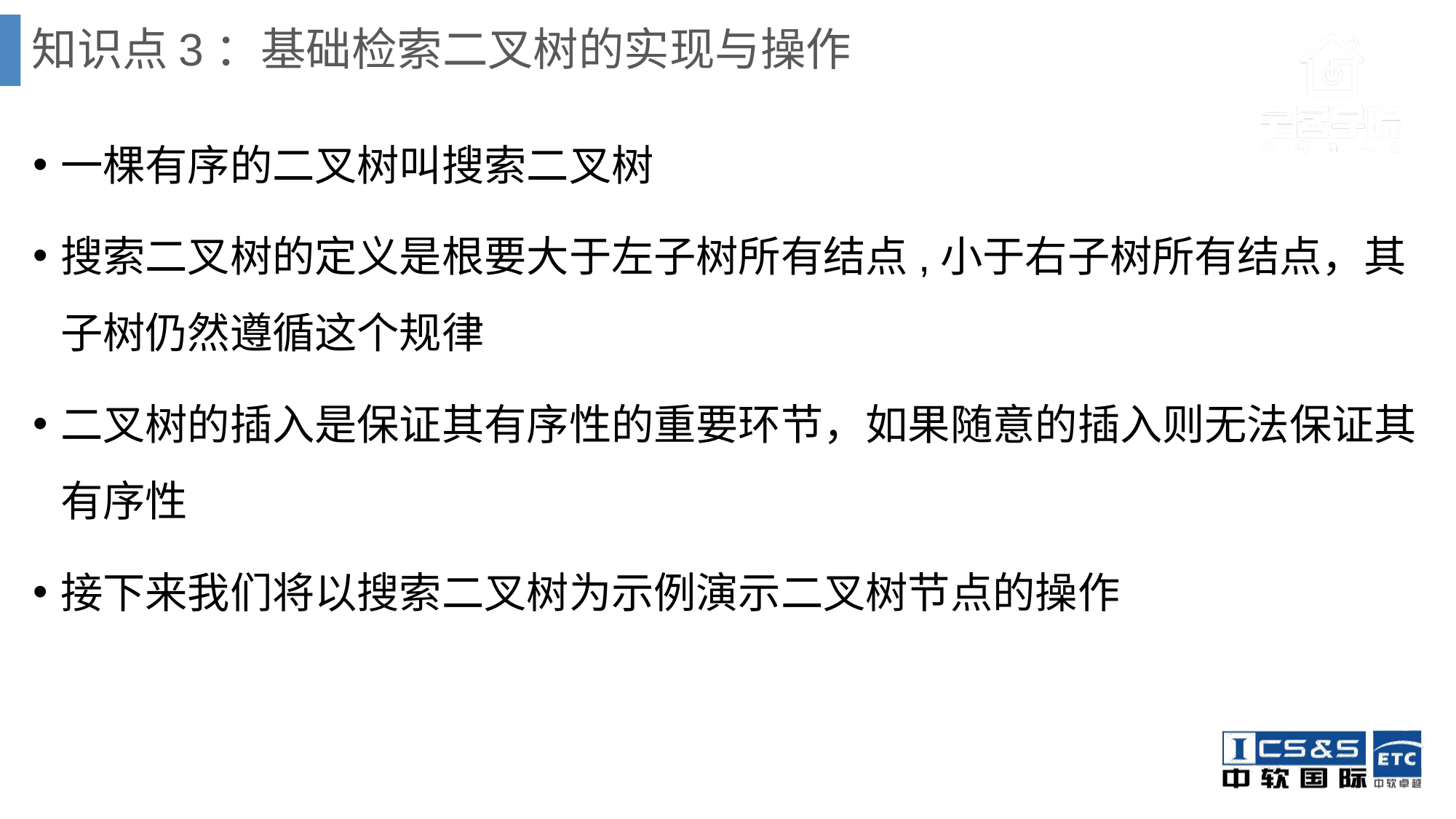

# 知识点3：基础检索二叉树的实现与操作
一棵有序的二叉树叫搜索二叉树
搜索二叉树的定义是根要大于左子树所有结点,小于右子树所有结点，其子树仍然遵循这个规律
二叉树的插入是保证其有序性的重要环节，如果随意的插入则无法保证其有序性
接下来我们将以搜索二叉树为示例演示二叉树节点的操作